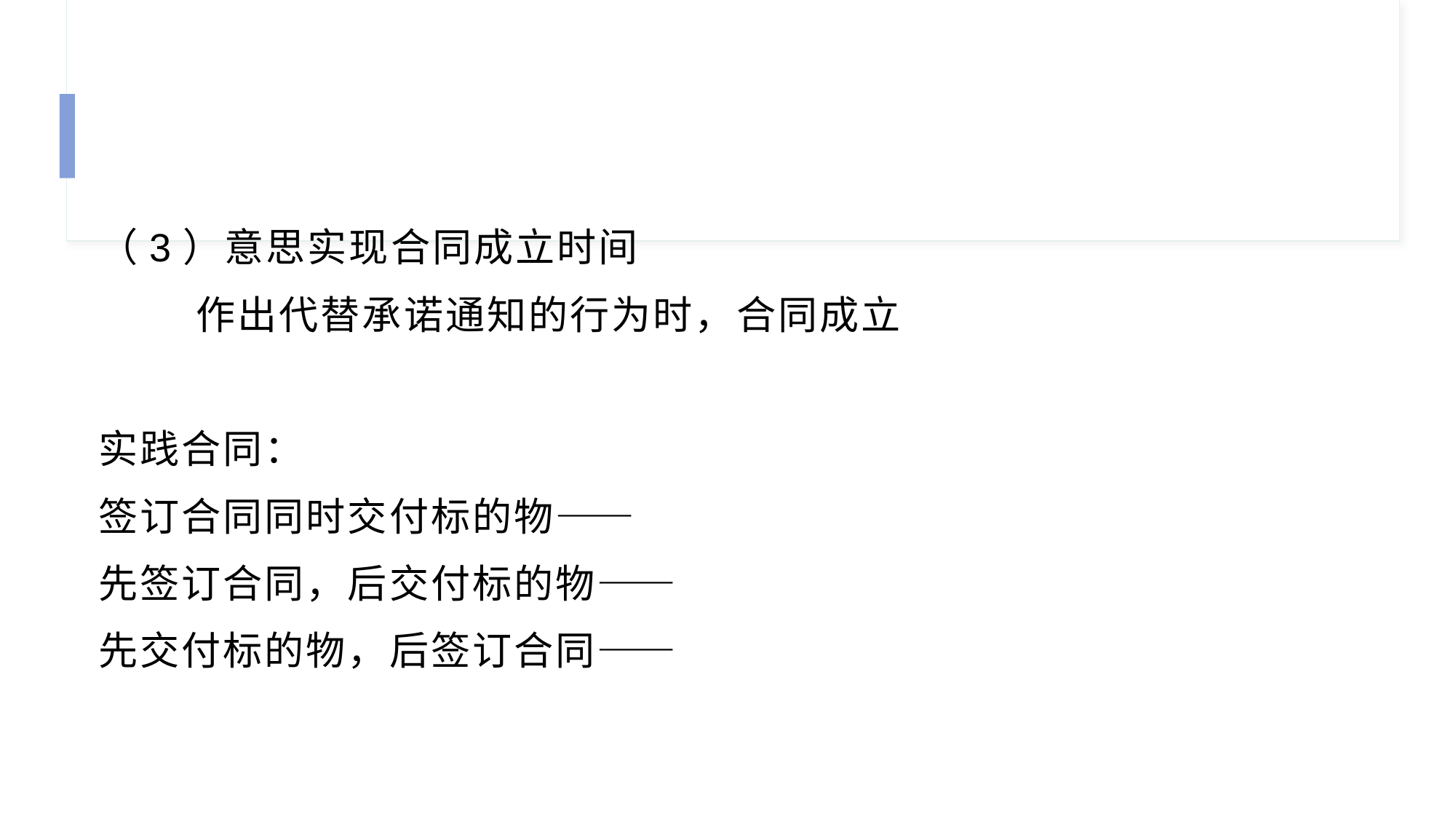

（3）意思实现合同成立时间
        作出代替承诺通知的行为时，合同成立

实践合同：
签订合同同时交付标的物——
先签订合同，后交付标的物——
先交付标的物，后签订合同——